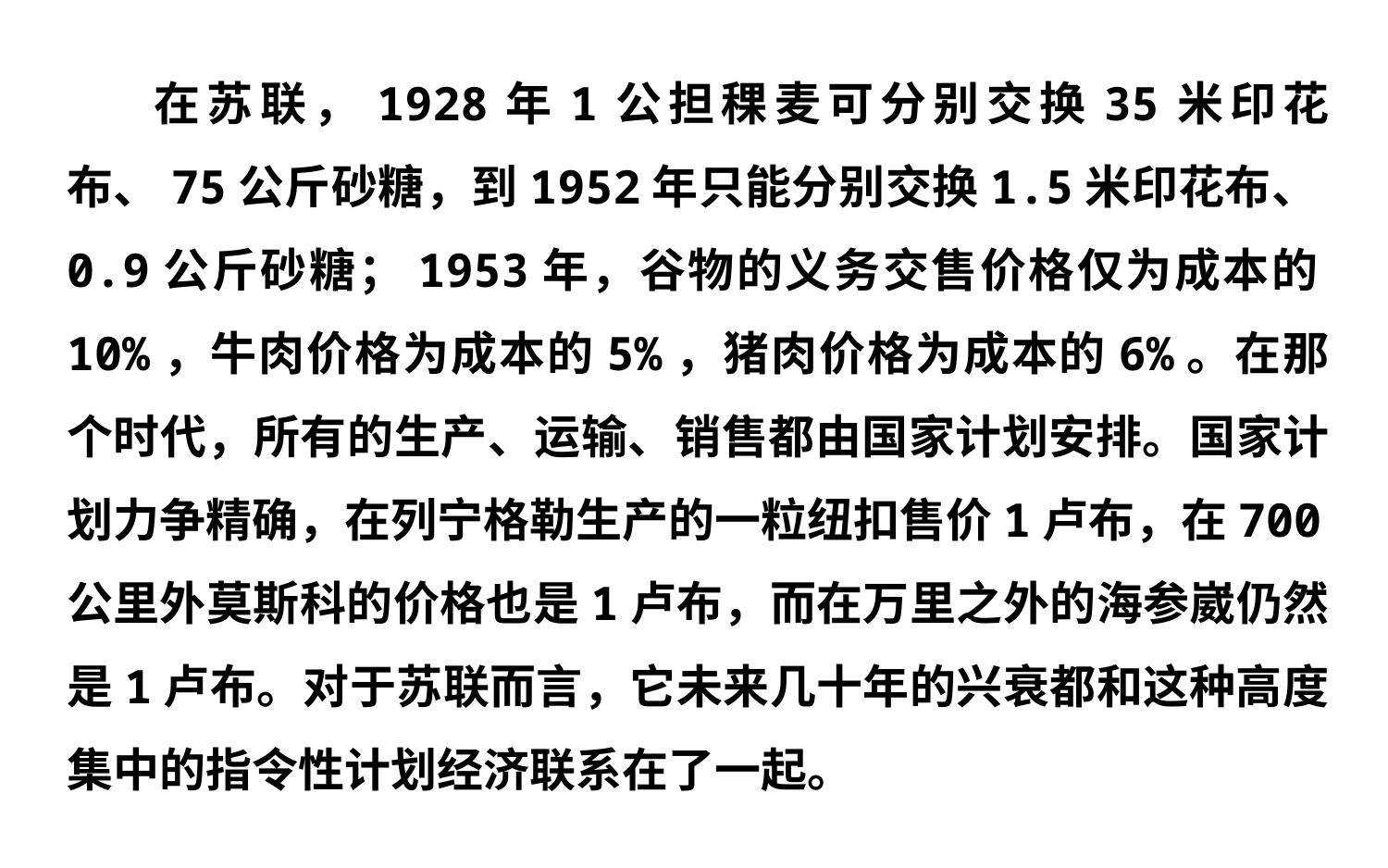

在苏联，1928年1公担稞麦可分别交换35米印花布、75公斤砂糖，到1952年只能分别交换1.5米印花布、0.9公斤砂糖；1953年，谷物的义务交售价格仅为成本的10%，牛肉价格为成本的5%，猪肉价格为成本的6%。在那个时代，所有的生产、运输、销售都由国家计划安排。国家计划力争精确，在列宁格勒生产的一粒纽扣售价1卢布，在700公里外莫斯科的价格也是1卢布，而在万里之外的海参崴仍然是1卢布。对于苏联而言，它未来几十年的兴衰都和这种高度集中的指令性计划经济联系在了一起。